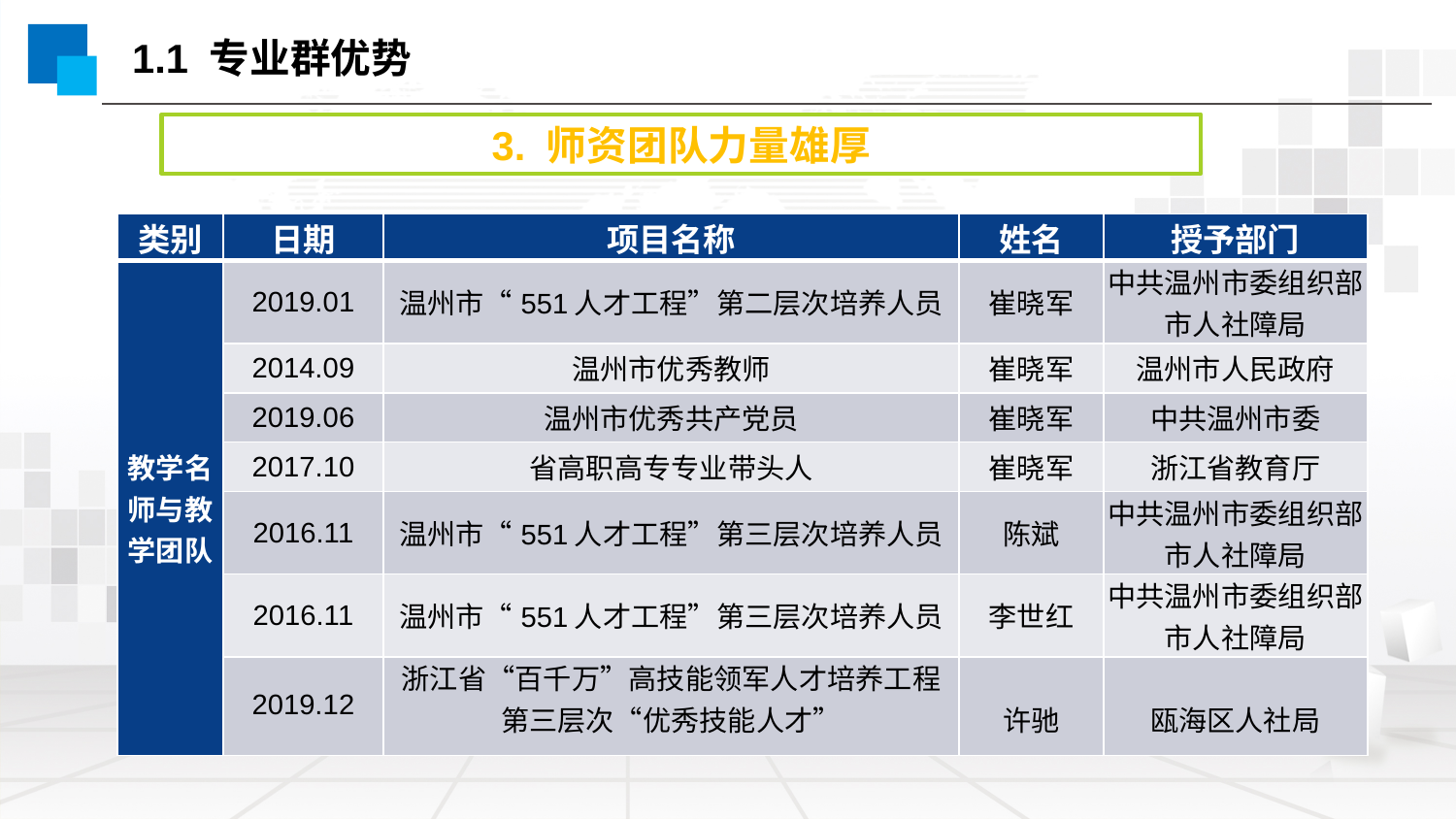

1.1 专业群优势
3. 师资团队力量雄厚
| 类别 | 日期 | 项目名称 | 姓名 | 授予部门 |
| --- | --- | --- | --- | --- |
| 教学名师与教学团队 | 2019.01 | 温州市“551人才工程”第二层次培养人员 | 崔晓军 | 中共温州市委组织部 市人社障局 |
|  | 2014.09 | 温州市优秀教师 | 崔晓军 | 温州市人民政府 |
|  | 2019.06 | 温州市优秀共产党员 | 崔晓军 | 中共温州市委 |
|  | 2017.10 | 省高职高专专业带头人 | 崔晓军 | 浙江省教育厅 |
|  | 2016.11 | 温州市“551人才工程”第三层次培养人员 | 陈斌 | 中共温州市委组织部 市人社障局 |
|  | 2016.11 | 温州市“551人才工程”第三层次培养人员 | 李世红 | 中共温州市委组织部 市人社障局 |
|  | 2019.12 | 浙江省“百千万”高技能领军人才培养工程 第三层次“优秀技能人才” | 许驰 | 瓯海区人社局 |